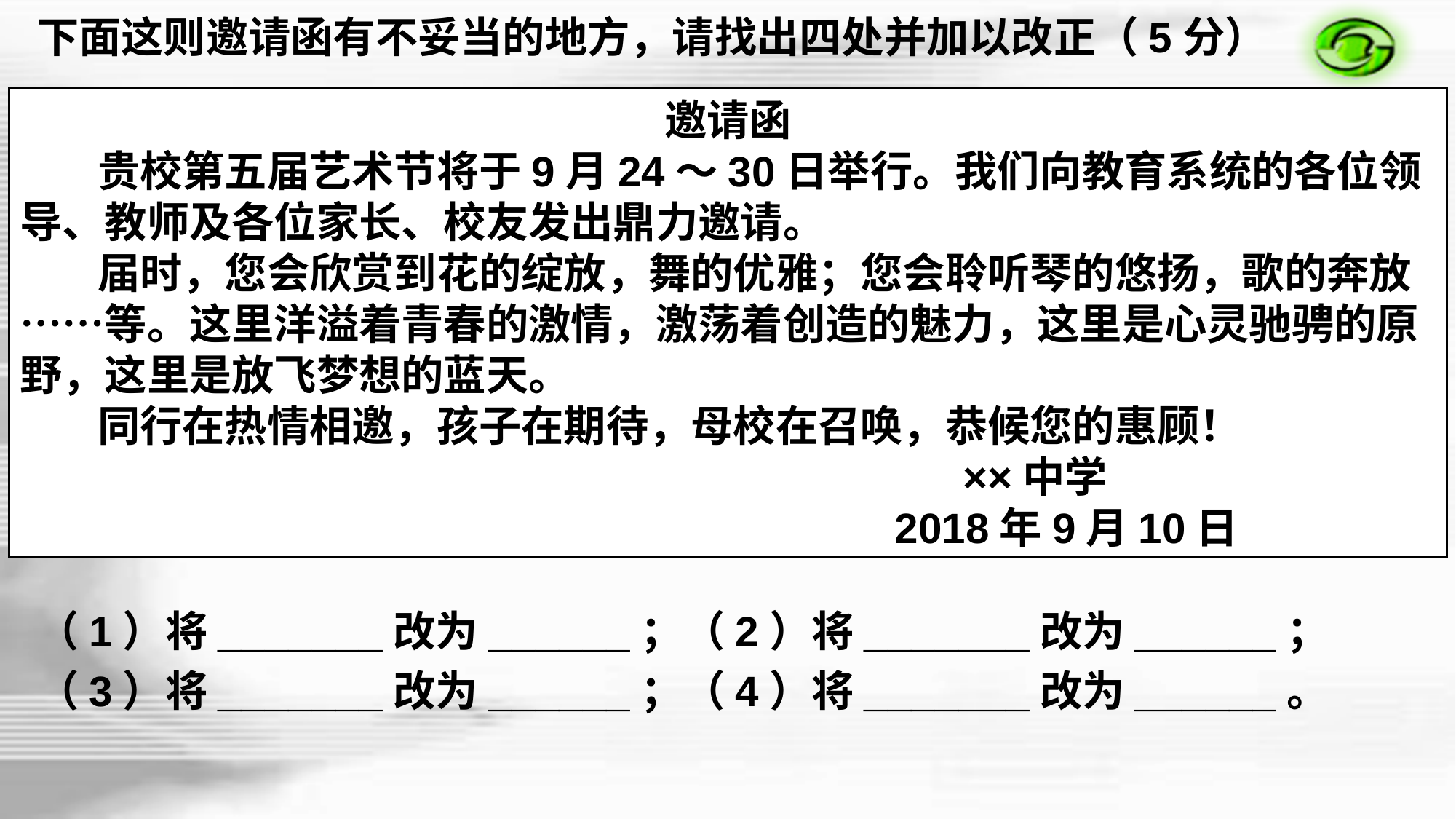

下面这则邀请函有不妥当的地方，请找出四处并加以改正（5分）

（1）将_______改为______；（2）将_______改为______；
（3）将_______改为______；（4）将_______改为______。

邀请函
       贵校第五届艺术节将于9月24～30日举行。我们向教育系统的各位领导、教师及各位家长、校友发出鼎力邀请。
       届时，您会欣赏到花的绽放，舞的优雅；您会聆听琴的悠扬，歌的奔放……等。这里洋溢着青春的激情，激荡着创造的魅力，这里是心灵驰骋的原野，这里是放飞梦想的蓝天。
       同行在热情相邀，孩子在期待，母校在召唤，恭候您的惠顾！
                                                    ××中学
                                                                          2018年9月10日